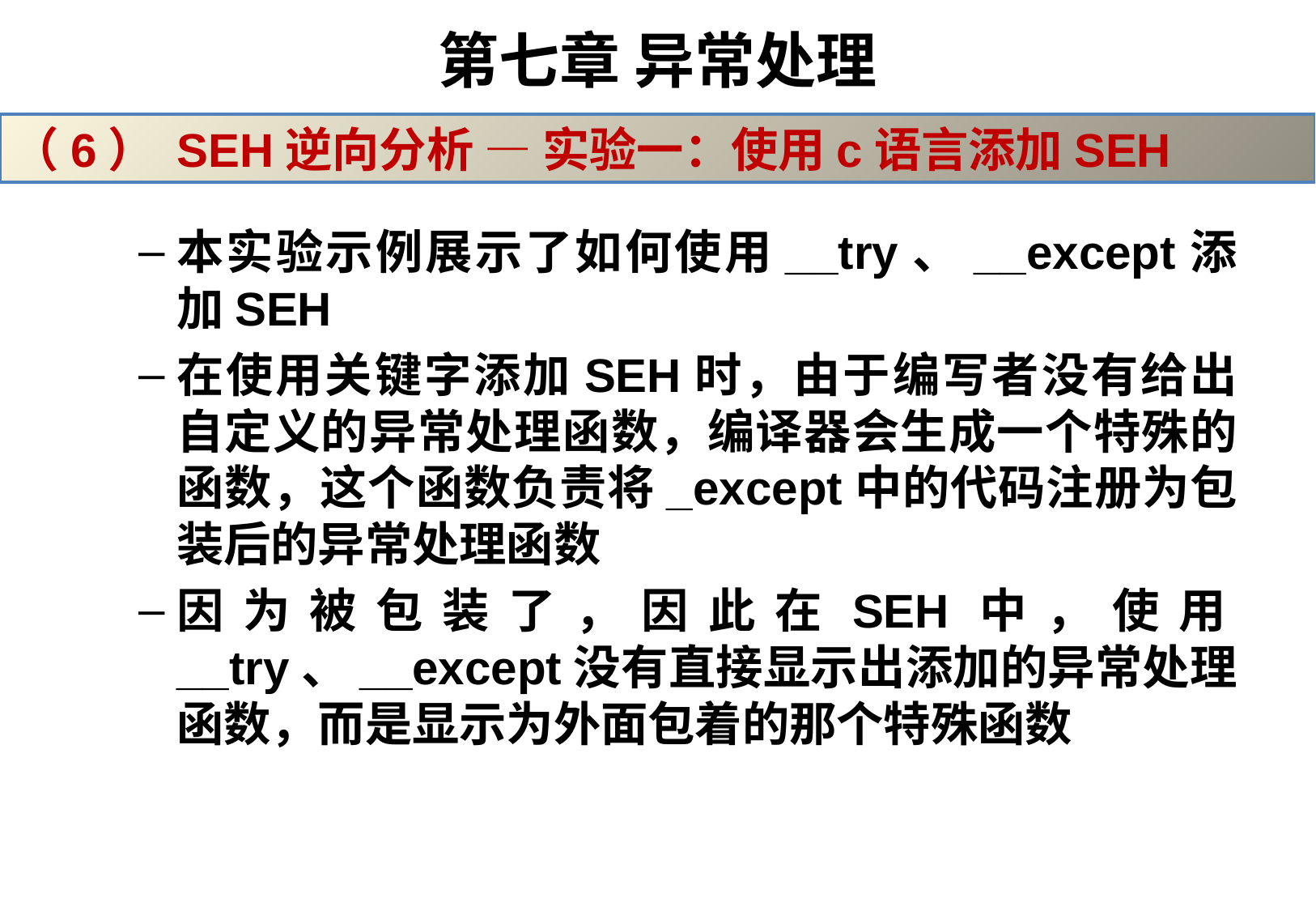

# 第七章 异常处理
（6） SEH逆向分析 — 实验一：使用c语言添加SEH
本实验示例展示了如何使用__try、__except添加SEH
在使用关键字添加SEH时，由于编写者没有给出自定义的异常处理函数，编译器会生成一个特殊的函数，这个函数负责将_except中的代码注册为包装后的异常处理函数
因为被包装了，因此在SEH中，使用__try、__except没有直接显示出添加的异常处理函数，而是显示为外面包着的那个特殊函数